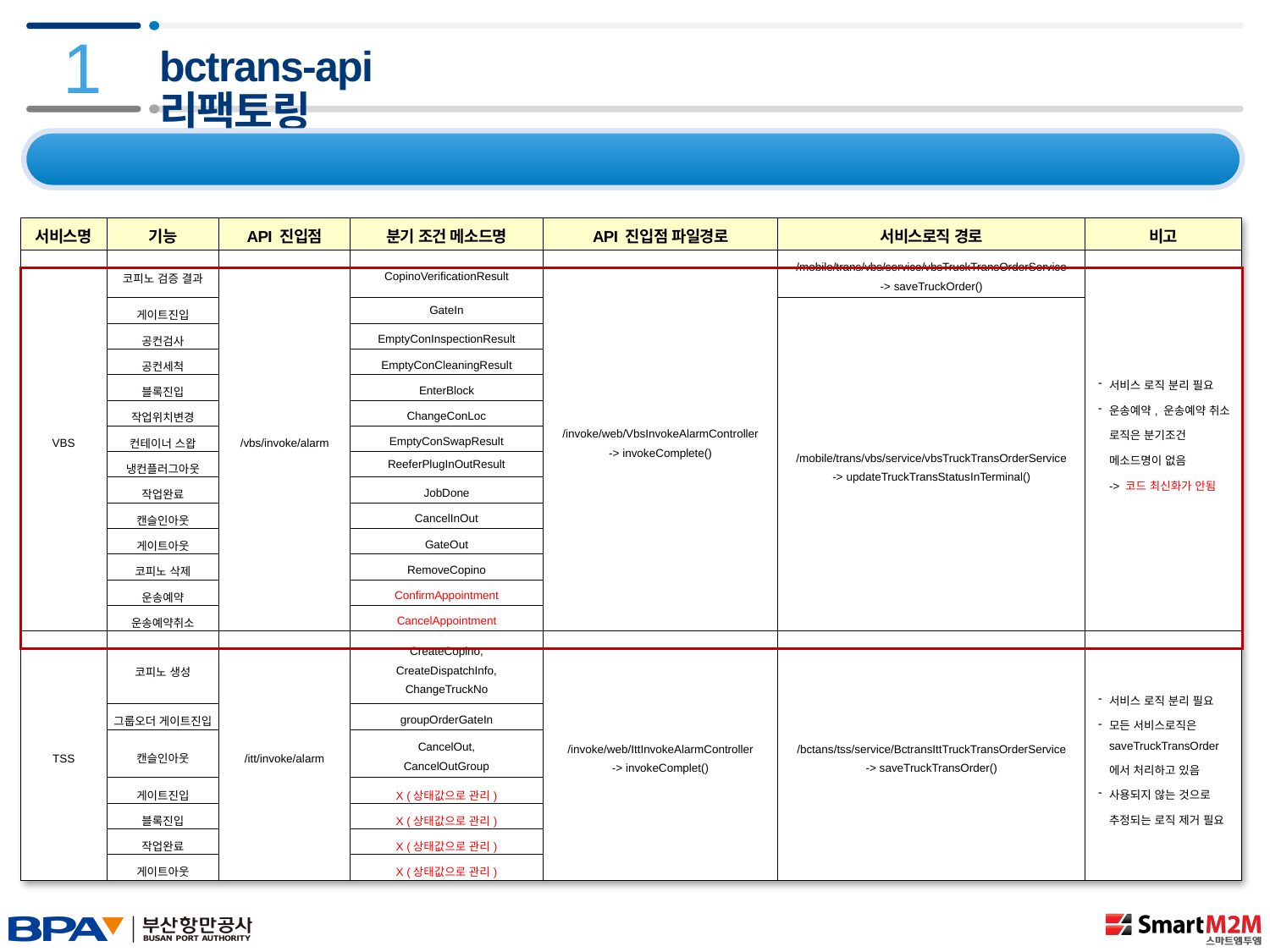

1
# bctrans-api 리팩토링
1.1 리팩토링 범위 지정
| 서비스명 | 기능 | API 진입점 | 분기 조건 메소드명 | API 진입점 파일경로 | 서비스로직 경로 | 비고 |
| --- | --- | --- | --- | --- | --- | --- |
| VBS | 코피노 검증 결과 | /vbs/invoke/alarm | CopinoVerificationResult | /invoke/web/VbsInvokeAlarmController -> invokeComplete() | /mobile/trans/vbs/service/vbsTruckTransOrderService -> saveTruckOrder() | 서비스 로직 분리 필요 운송예약, 운송예약 취소 로직은 분기조건 메소드명이 없음 -> 코드 최신화가 안됨 |
|  | 게이트진입 |  | GateIn |  | /mobile/trans/vbs/service/vbsTruckTransOrderService -> updateTruckTransStatusInTerminal() |  |
|  | 공컨검사 |  | EmptyConInspectionResult |  |  |  |
|  | 공컨세척 |  | EmptyConCleaningResult |  |  |  |
|  | 블록진입 |  | EnterBlock |  |  |  |
|  | 작업위치변경 |  | ChangeConLoc |  |  |  |
|  | 컨테이너 스왑 |  | EmptyConSwapResult |  |  |  |
|  | 냉컨플러그아웃 |  | ReeferPlugInOutResult |  |  |  |
|  | 작업완료 |  | JobDone |  |  |  |
|  | 캔슬인아웃 |  | CancelInOut |  |  |  |
|  | 게이트아웃 |  | GateOut |  |  |  |
|  | 코피노 삭제 |  | RemoveCopino |  |  |  |
|  | 운송예약 |  | ConfirmAppointment |  |  |  |
|  | 운송예약취소 |  | CancelAppointment |  |  |  |
| TSS | 코피노 생성 | /itt/invoke/alarm | CreateCopino, CreateDispatchInfo, ChangeTruckNo | /invoke/web/IttInvokeAlarmController -> invokeComplet() | /bctans/tss/service/BctransIttTruckTransOrderService -> saveTruckTransOrder() | 서비스 로직 분리 필요 모든 서비스로직은 saveTruckTransOrder에서 처리하고 있음 사용되지 않는 것으로 추정되는 로직 제거 필요 |
|  | 그룹오더 게이트진입 |  | groupOrderGateIn |  |  |  |
|  | 캔슬인아웃 |  | CancelOut, CancelOutGroup |  |  |  |
|  | 게이트진입 |  | X (상태값으로 관리) |  |  |  |
|  | 블록진입 |  | X (상태값으로 관리) |  |  |  |
|  | 작업완료 |  | X (상태값으로 관리) |  |  |  |
|  | 게이트아웃 |  | X (상태값으로 관리) |  |  |  |